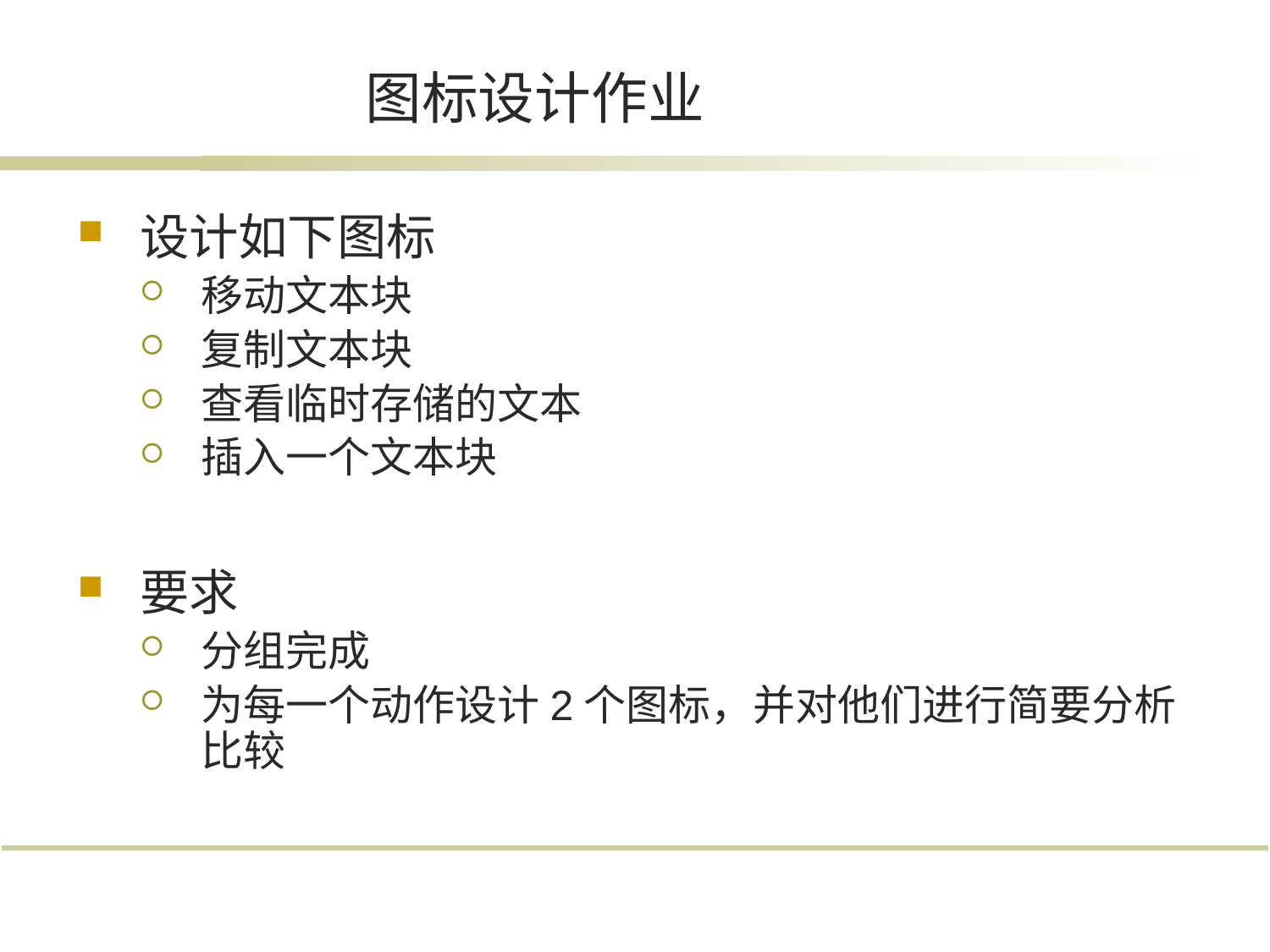

# 图标设计作业
设计如下图标
移动文本块
复制文本块
查看临时存储的文本
插入一个文本块

要求
分组完成
为每一个动作设计2个图标，并对他们进行简要分析比较